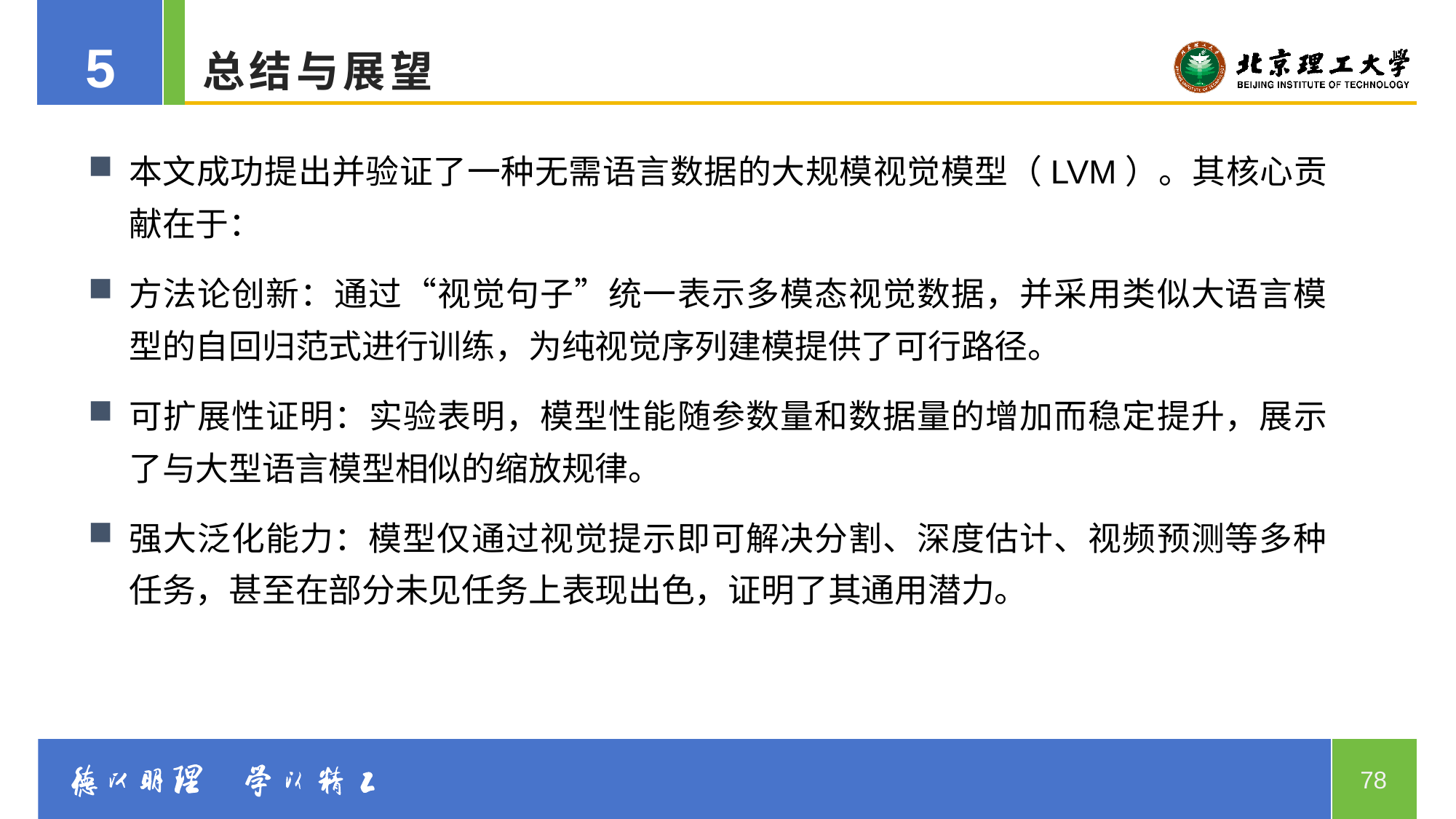

5
# 总结与展望
本文成功提出并验证了一种无需语言数据的大规模视觉模型（LVM）。其核心贡献在于：
方法论创新：通过“视觉句子”统一表示多模态视觉数据，并采用类似大语言模型的自回归范式进行训练，为纯视觉序列建模提供了可行路径。
可扩展性证明：实验表明，模型性能随参数量和数据量的增加而稳定提升，展示了与大型语言模型相似的缩放规律。
强大泛化能力：模型仅通过视觉提示即可解决分割、深度估计、视频预测等多种任务，甚至在部分未见任务上表现出色，证明了其通用潜力。